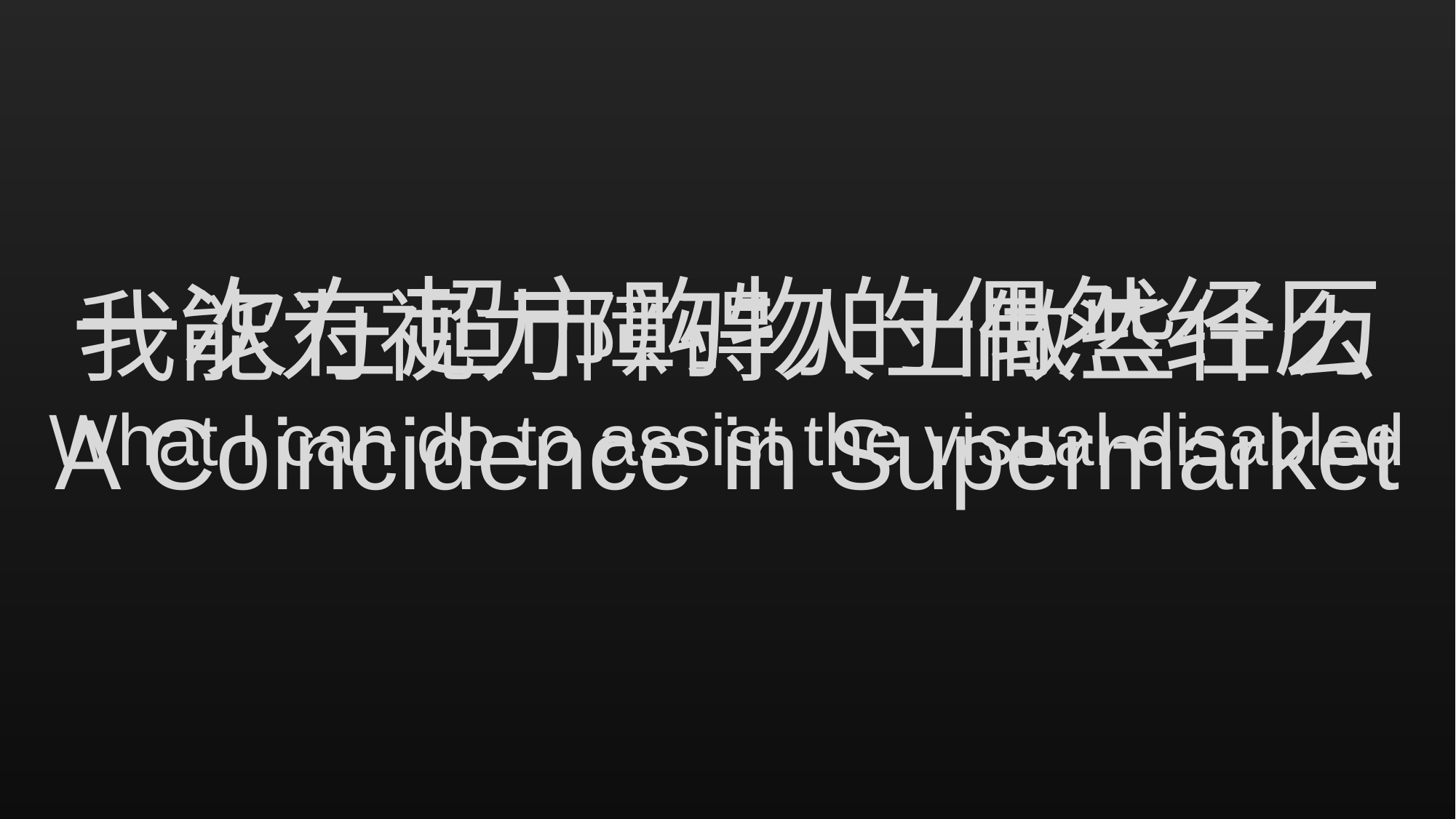

一次在超市购物的偶然经历
A Coincidence in Supermarket
我能为视力障碍人士做些什么
What I can do to assist the visual-disabled